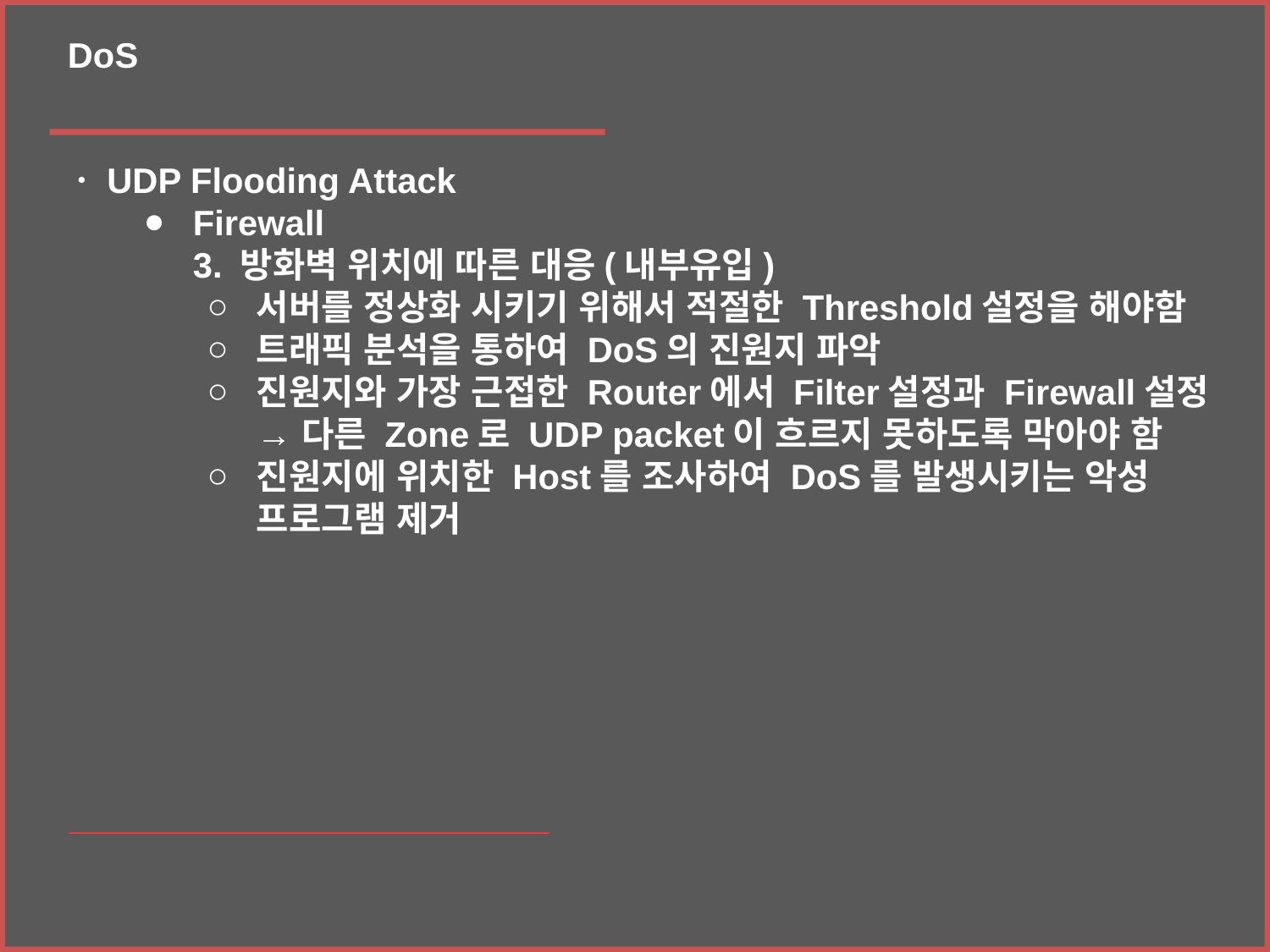

DoS

ㆍUDP Flooding Attack
Firewall
3. 방화벽 위치에 따른 대응(내부유입)
서버를 정상화 시키기 위해서 적절한 Threshold설정을 해야함
트래픽 분석을 통하여 DoS의 진원지 파악
진원지와 가장 근접한 Router에서 Filter설정과 Firewall설정 → 다른 Zone로 UDP packet이 흐르지 못하도록 막아야 함
진원지에 위치한 Host를 조사하여 DoS를 발생시키는 악성 프로그램 제거